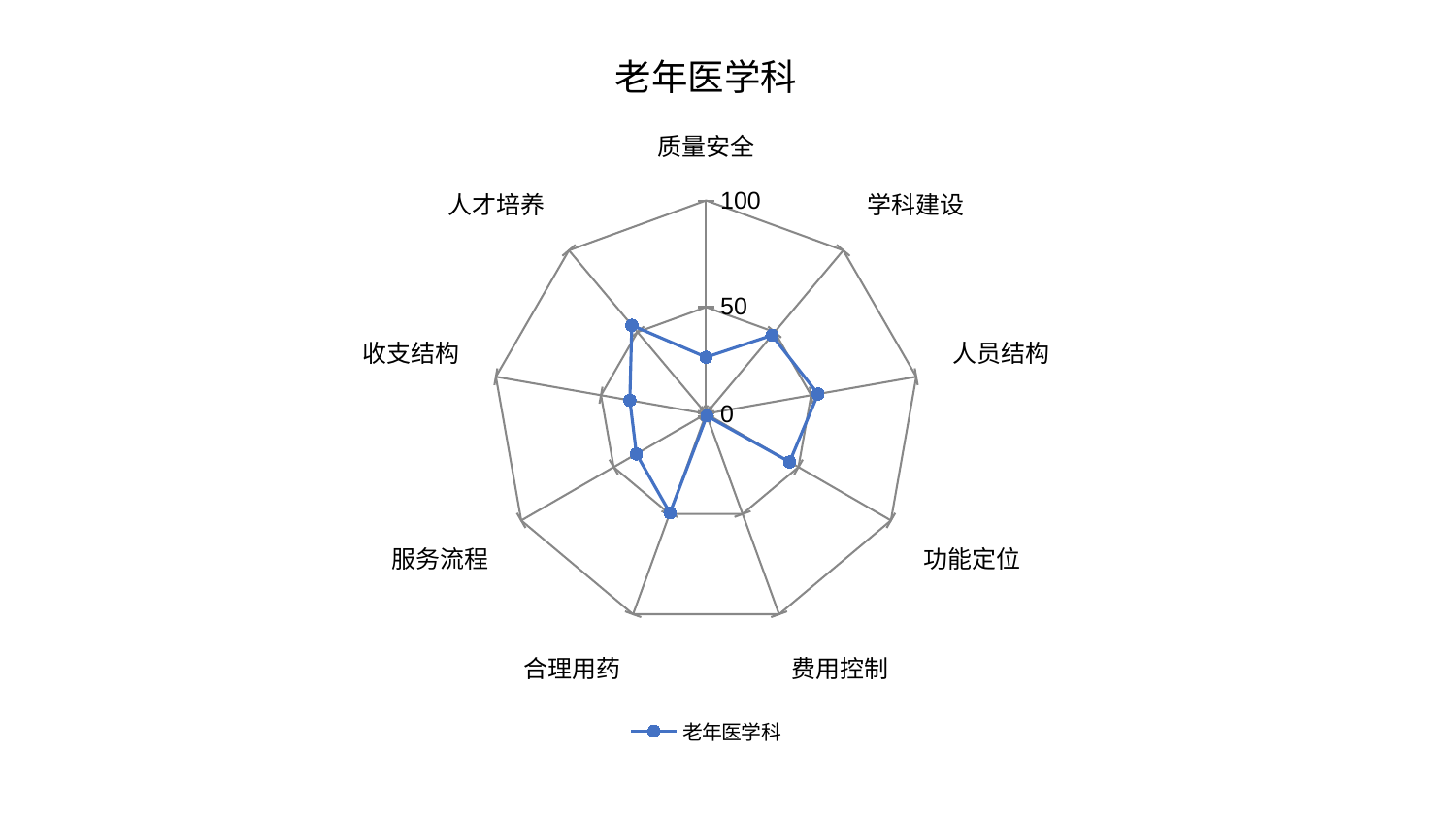

### Chart: 老年医学科

| Category | 老年医学科 |
|---|---|
| 质量安全 | 26.522805142759232 |
| 学科建设 | 48.023066457687555 |
| 人员结构 | 53.268395170300636 |
| 功能定位 | 45.1849918547118 |
| 费用控制 | 1.0826007786344867 |
| 合理用药 | 49.46151419553114 |
| 服务流程 | 37.692191193515086 |
| 收支结构 | 36.277723699156056 |
| 人才培养 | 54.14063130872996 |
308